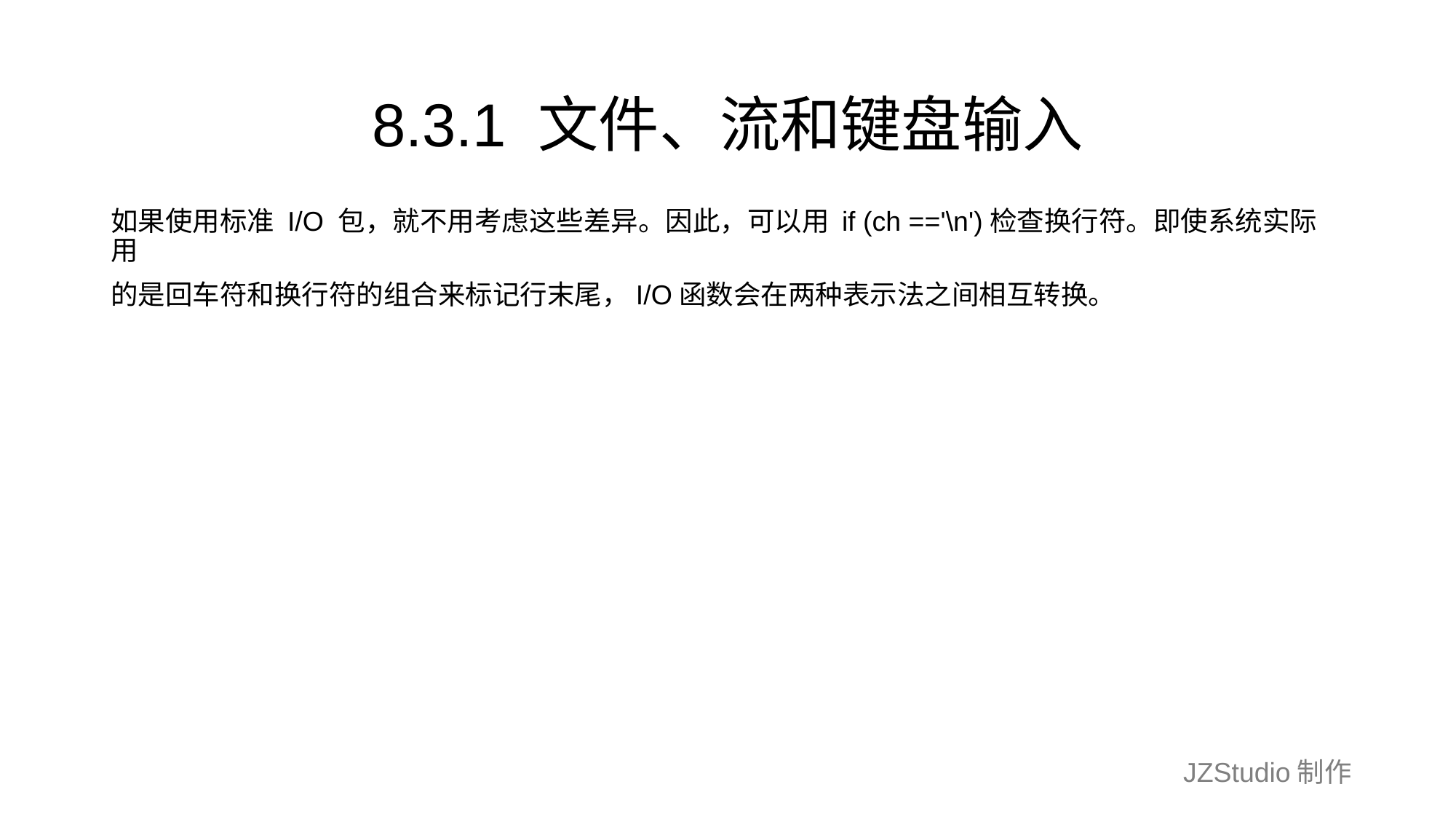

# 8.3.1 文件、流和键盘输入
如果使用标准 I/O 包，就不用考虑这些差异。因此，可以用 if (ch =='\n')检查换行符。即使系统实际用
的是回车符和换行符的组合来标记行末尾，I/O函数会在两种表示法之间相互转换。